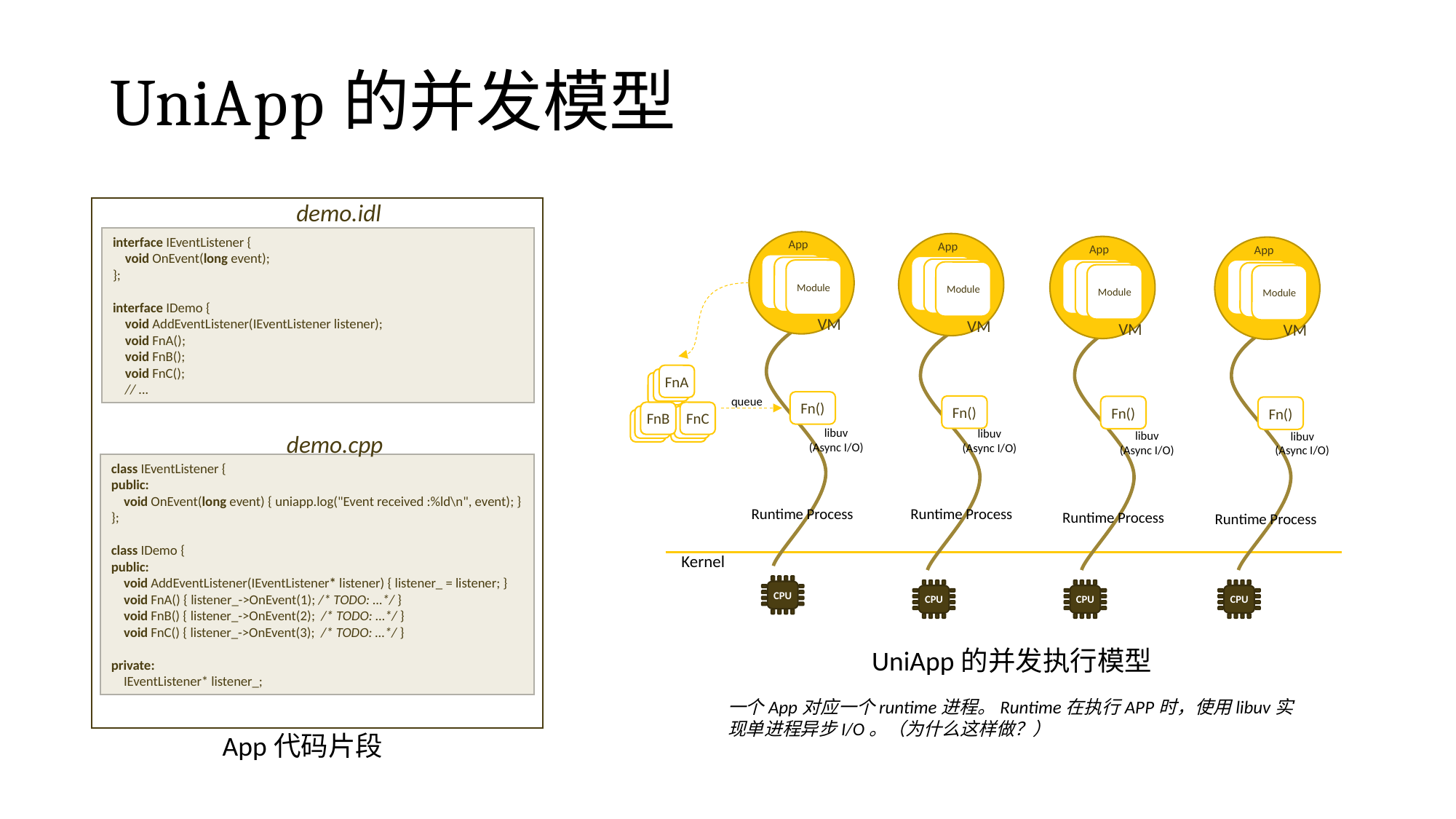

# UniApp的并发模型
demo.idl

interface IEventListener {
    void OnEvent(long event);
};
interface IDemo {
    void AddEventListener(IEventListener listener);
    void FnA();
    void FnB();
    void FnC();
    // ...
demo.cpp
class IEventListener {
public:
    void OnEvent(long event) { uniapp.log("Event received :%ld\n", event); }
};
class IDemo {
public:
    void AddEventListener(IEventListener* listener) { listener_ = listener; }
    void FnA() { listener_->OnEvent(1); /* TODO: …*/ }
    void FnB() { listener_->OnEvent(2);  /* TODO: …*/ }
    void FnC() { listener_->OnEvent(3);  /* TODO: …*/ }
private:
    IEventListener* listener_;
App
APP
App
APP
App
APP
App
APP
模块A
模块A
模块B
模块B
模块A
模块A
Module
Module
模块B
模块B
Module
Module
VM
VM

VM
VM

FnA
FnA
FnA
queue
Fn()
Fn()
Fn()
Fn()
FnB
FnC
FnB
FnC
FnB
FnB
libuv
(Async I/O)
libuv
(Async I/O)
libuv
(Async I/O)
libuv
(Async I/O)
Runtime Process
Runtime Process
Runtime Process
Runtime Process
Kernel
CPU
CPU
CPU
CPU
UniApp的并发执行模型
一个App对应一个runtime进程。Runtime在执行APP时，使用libuv实现单进程异步I/O。（为什么这样做？）
App代码片段